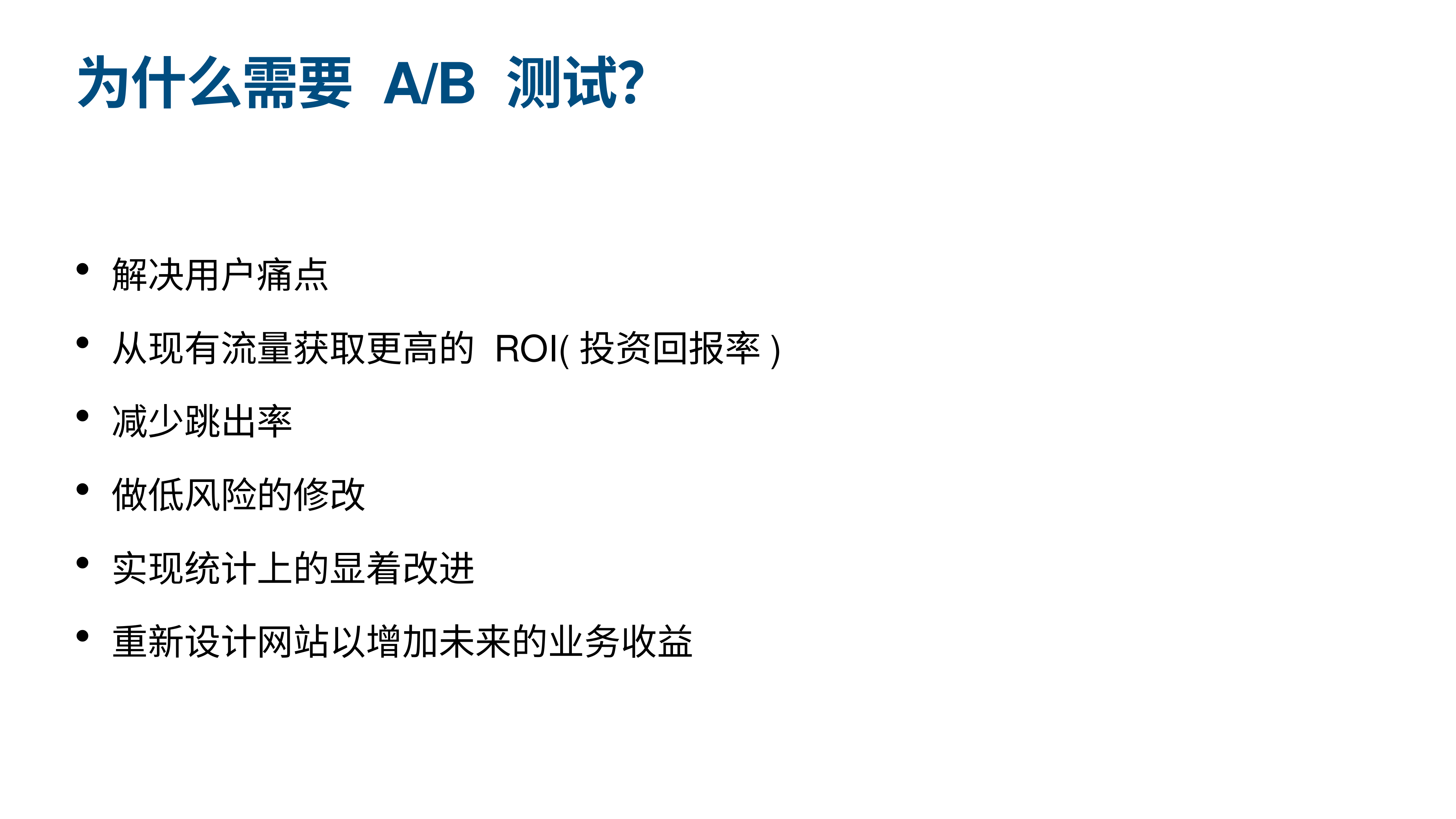

# 为什么需要 A/B 测试？
解决用户痛点
从现有流量获取更高的 ROI(投资回报率)
减少跳出率
做低风险的修改
实现统计上的显着改进
重新设计网站以增加未来的业务收益